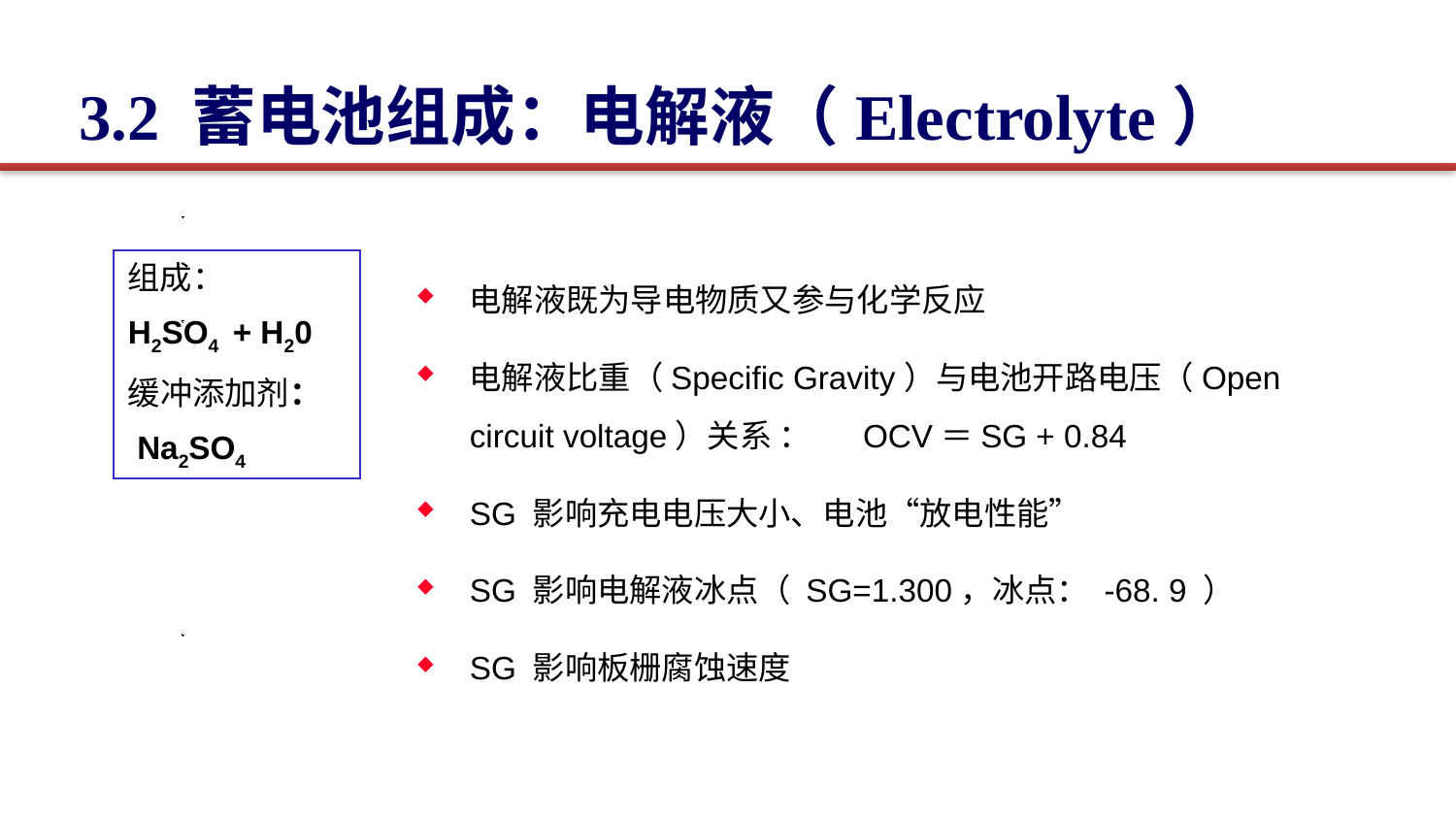

3.2 蓄电池组成：电解液（Electrolyte）

组成：
H2SO4  + H20
缓冲添加剂：
 Na2SO4
电解液既为导电物质又参与化学反应
电解液比重（Specific Gravity）与电池开路电压（Open circuit voltage）关系 ：      OCV＝SG + 0.84
SG 影响充电电压大小、电池“放电性能”
SG 影响电解液冰点（ SG=1.300，冰点： -68. 9 ）
SG 影响板栅腐蚀速度